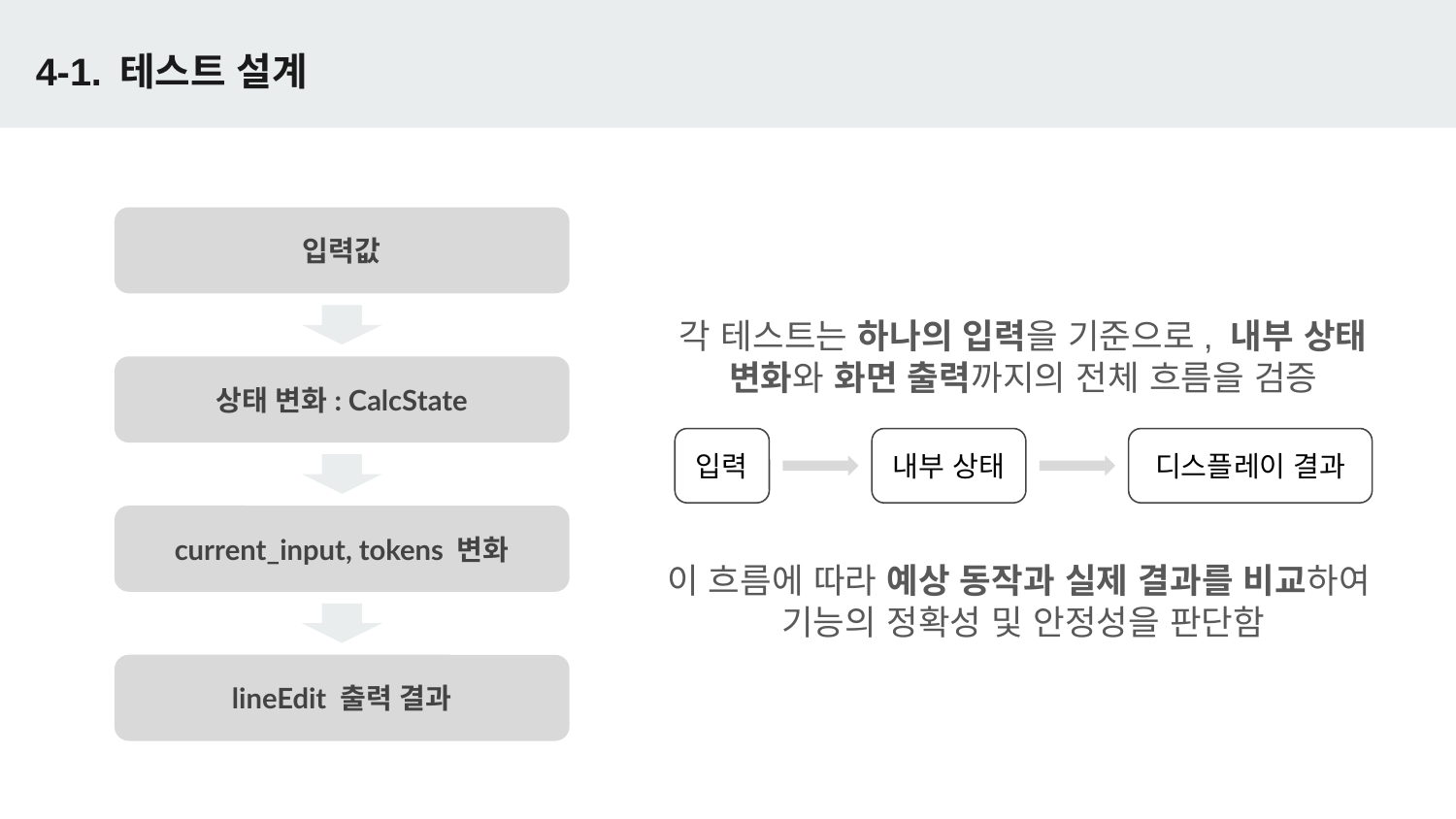

# 4-1. 테스트 설계
입력값
각 테스트는 하나의 입력을 기준으로, 내부 상태 변화와 화면 출력까지의 전체 흐름을 검증

상태 변화: CalcState
입력
내부 상태
디스플레이 결과

current_input, tokens 변화
이 흐름에 따라 예상 동작과 실제 결과를 비교하여
기능의 정확성 및 안정성을 판단함

lineEdit 출력 결과